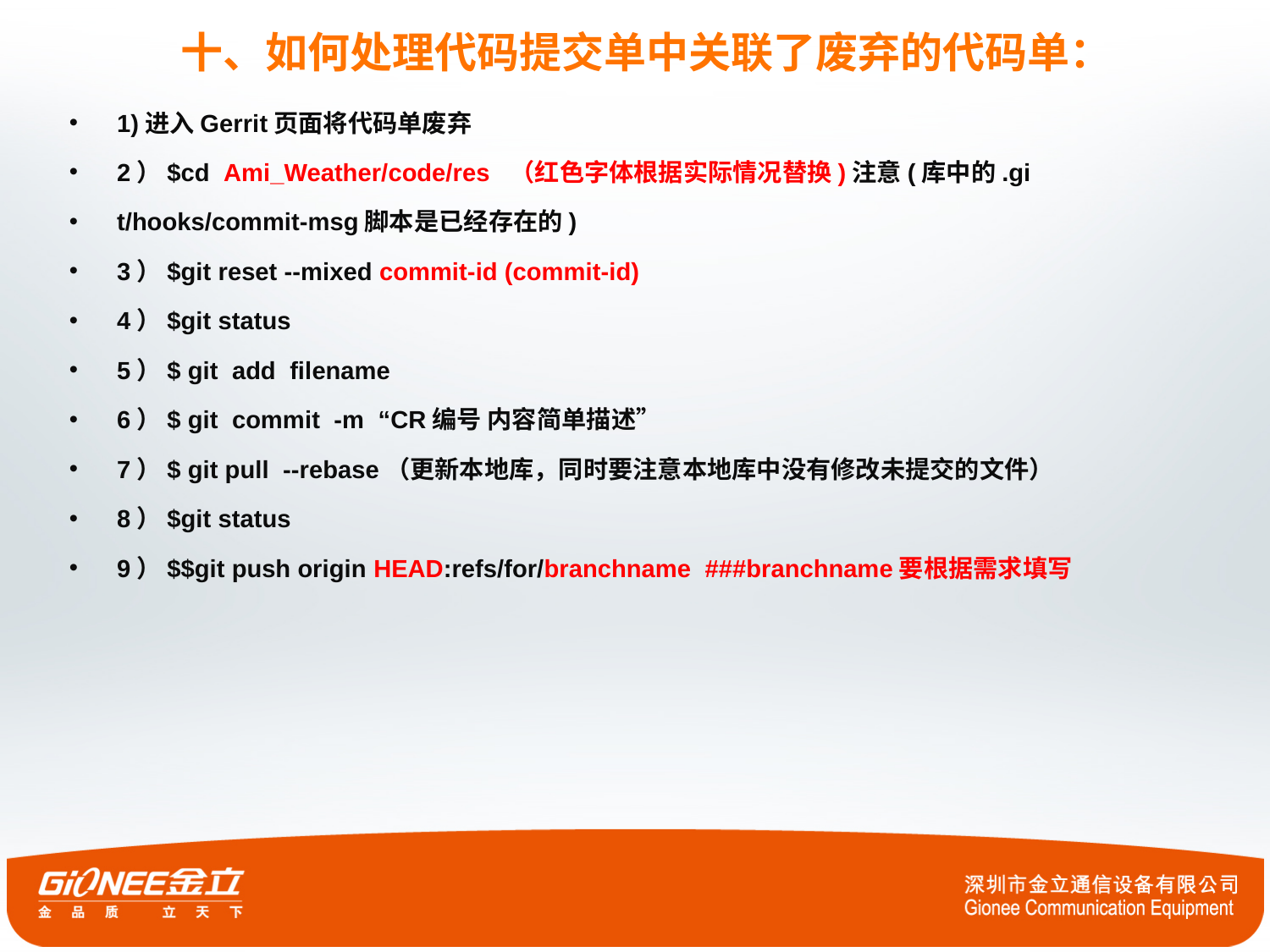

# 十、如何处理代码提交单中关联了废弃的代码单：
1)进入Gerrit页面将代码单废弃
2）$cd  Ami_Weather/code/res  （红色字体根据实际情况替换)注意(库中的.gi
t/hooks/commit-msg脚本是已经存在的)
3）$git reset --mixed commit-id (commit-id)
4）$git status
5）$ git  add  filename
6）$ git  commit  -m  “CR编号 内容简单描述”
7）$ git pull  --rebase（更新本地库，同时要注意本地库中没有修改未提交的文件）
8）$git status
9）$$git push origin HEAD:refs/for/branchname  ###branchname要根据需求填写